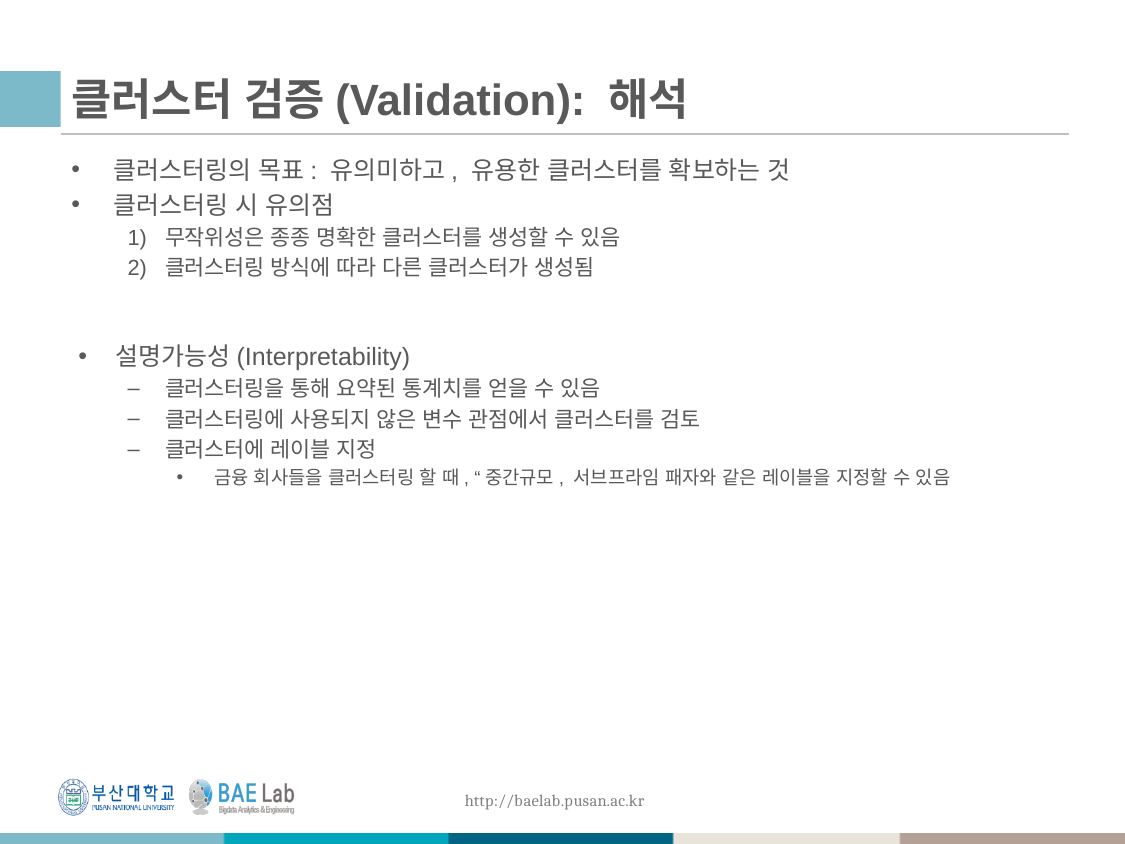

# 클러스터 검증(Validation): 해석
클러스터링의 목표: 유의미하고, 유용한 클러스터를 확보하는 것
클러스터링 시 유의점
무작위성은 종종 명확한 클러스터를 생성할 수 있음
클러스터링 방식에 따라 다른 클러스터가 생성됨

설명가능성(Interpretability)
클러스터링을 통해 요약된 통계치를 얻을 수 있음
클러스터링에 사용되지 않은 변수 관점에서 클러스터를 검토
클러스터에 레이블 지정
금융 회사들을 클러스터링 할 때, “중간규모, 서브프라임 패자와 같은 레이블을 지정할 수 있음